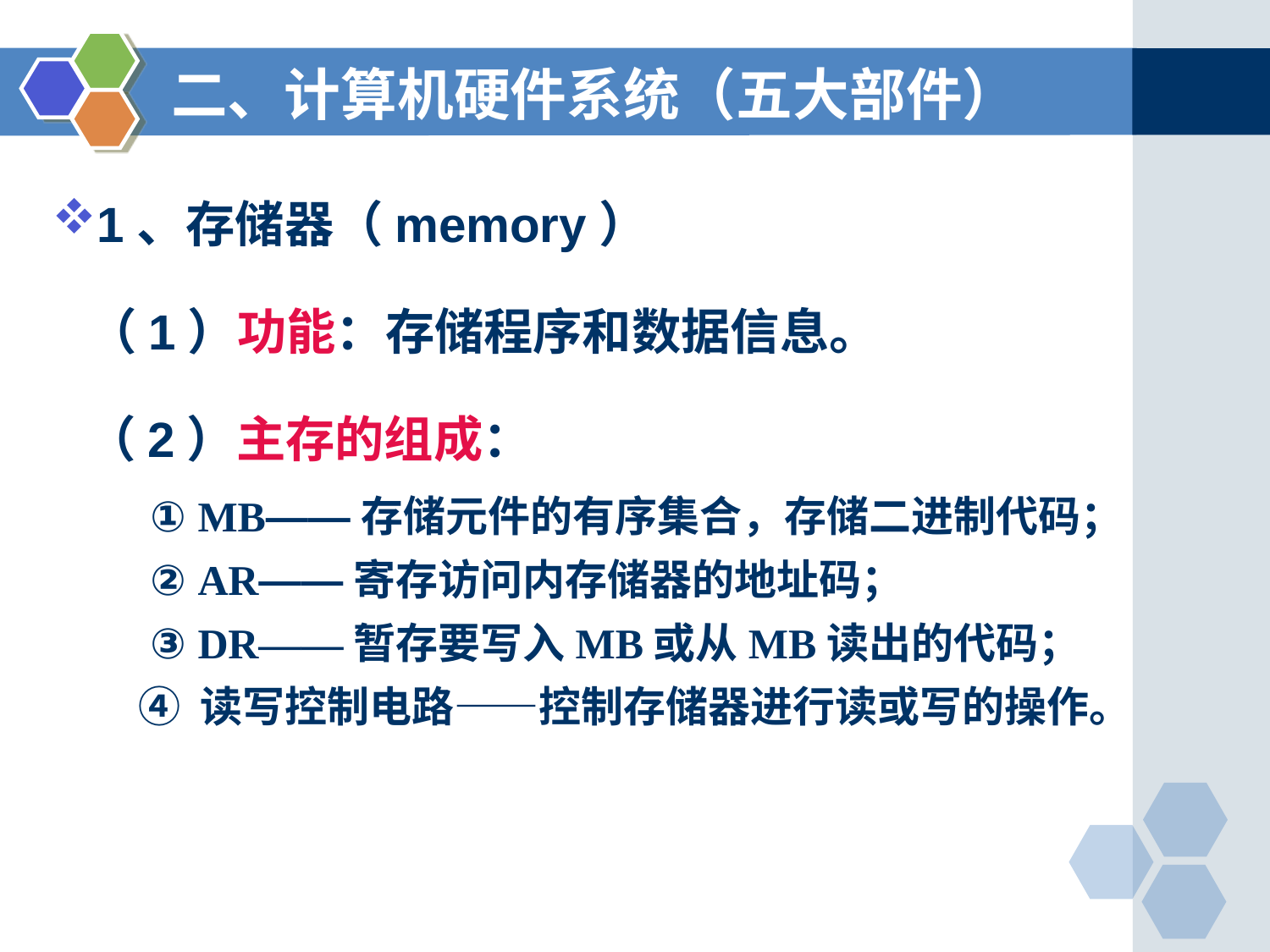

二、计算机硬件系统（五大部件）
1、存储器（memory）
（1）功能：存储程序和数据信息。

（2）主存的组成：
① MB——存储元件的有序集合，存储二进制代码；
② AR——寄存访问内存储器的地址码；
③ DR——暂存要写入MB或从MB读出的代码；
 ④ 读写控制电路——控制存储器进行读或写的操作。
••• 54